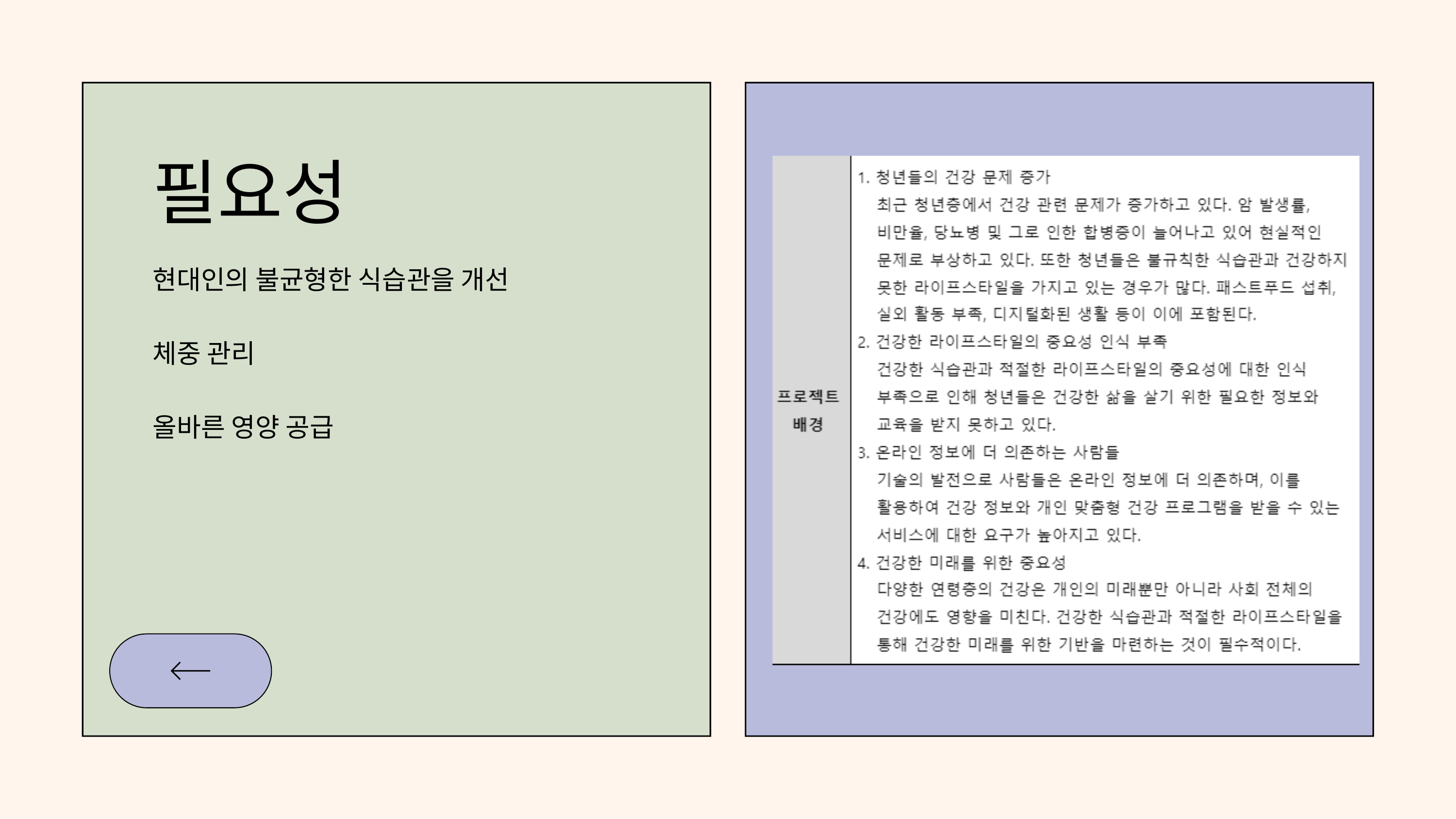

필요성
현대인의 불균형한 식습관을 개선

체중 관리

올바른 영양 공급